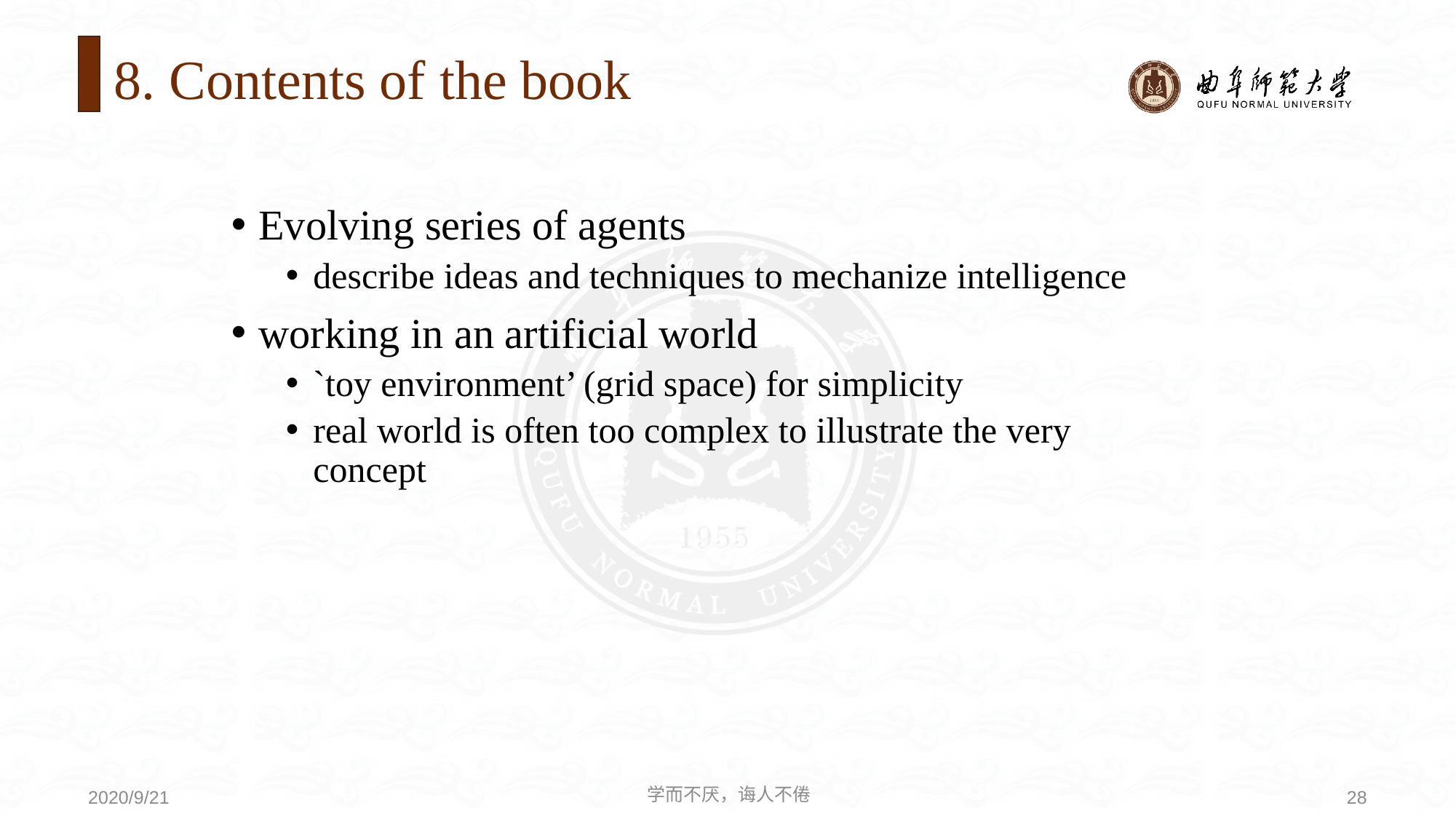

# 8. Contents of the book
Evolving series of agents
describe ideas and techniques to mechanize intelligence
working in an artificial world
`toy environment’ (grid space) for simplicity
real world is often too complex to illustrate the very concept
学而不厌，诲人不倦
28
2020/9/21